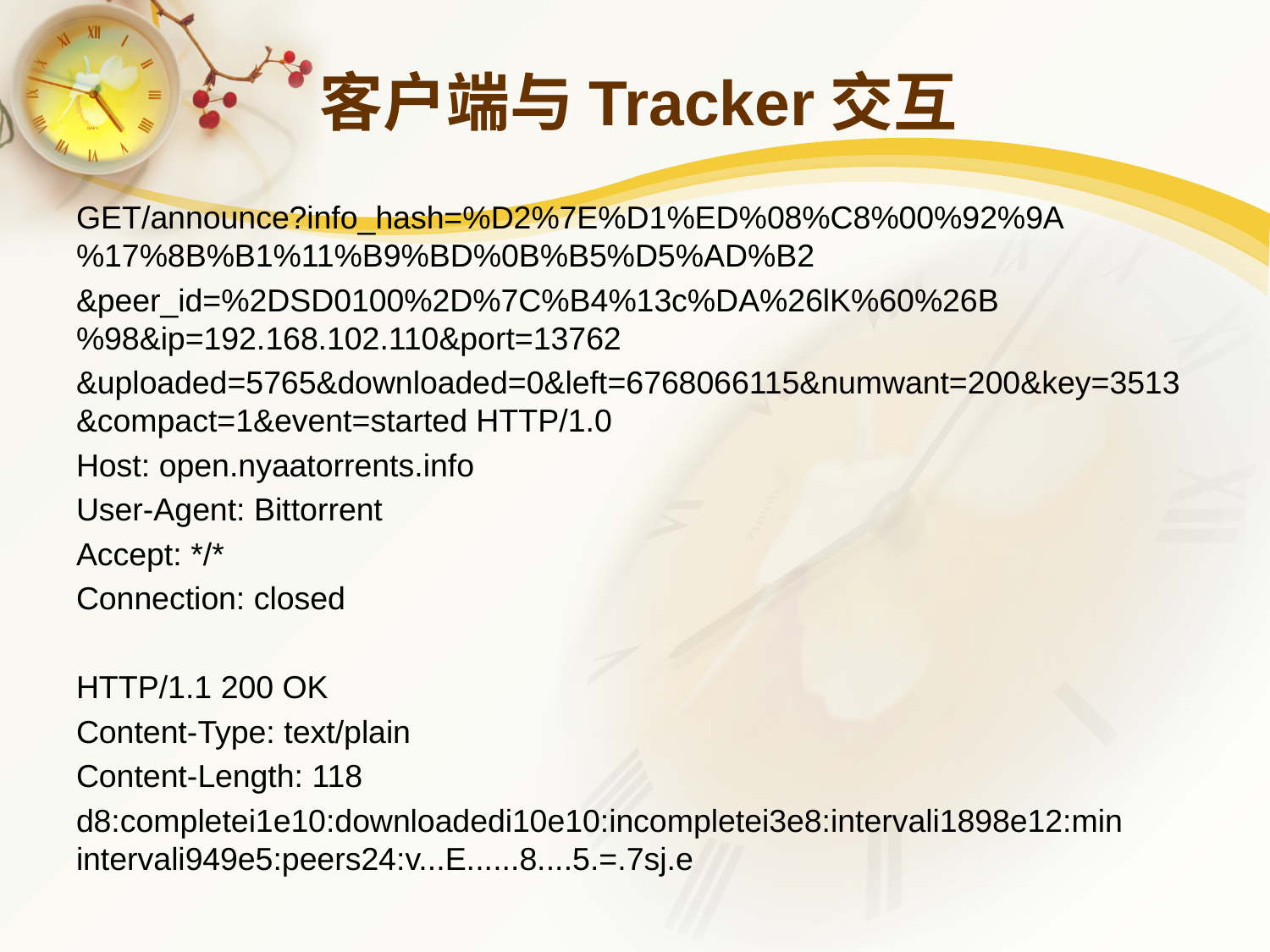

# 客户端与Tracker交互
GET/announce?info_hash=%D2%7E%D1%ED%08%C8%00%92%9A%17%8B%B1%11%B9%BD%0B%B5%D5%AD%B2
&peer_id=%2DSD0100%2D%7C%B4%13c%DA%26lK%60%26B%98&ip=192.168.102.110&port=13762
&uploaded=5765&downloaded=0&left=6768066115&numwant=200&key=3513&compact=1&event=started HTTP/1.0
Host: open.nyaatorrents.info
User-Agent: Bittorrent
Accept: */*
Connection: closed

HTTP/1.1 200 OK
Content-Type: text/plain
Content-Length: 118
d8:completei1e10:downloadedi10e10:incompletei3e8:intervali1898e12:min intervali949e5:peers24:v...E......8....5.=.7sj.e